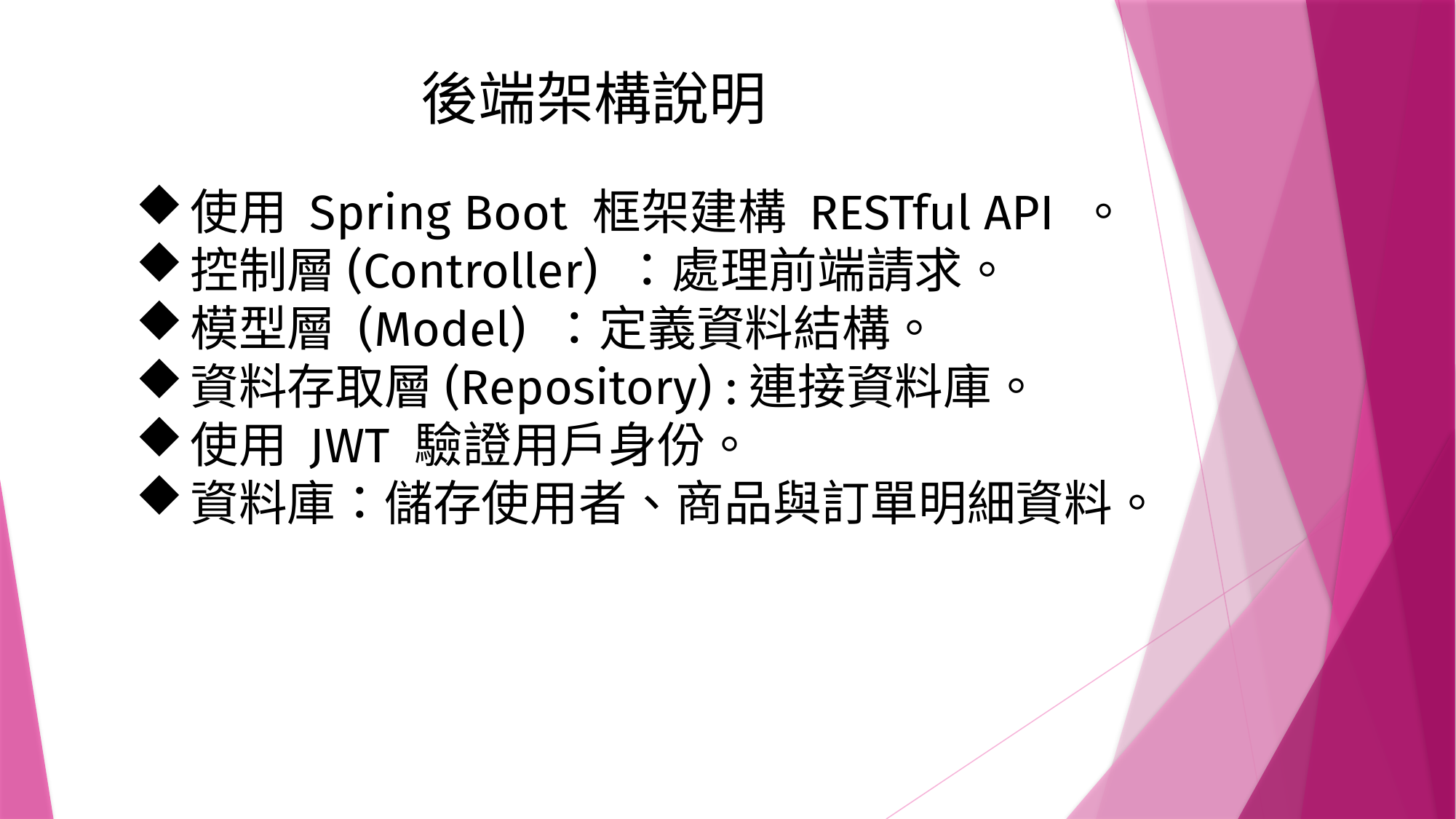

# 後端架構說明
使用 Spring Boot 框架建構 RESTful API 。
控制層(Controller) ：處理前端請求。
模型層 (Model) ：定義資料結構。
資料存取層(Repository) :連接資料庫。
使用 JWT 驗證用戶身份。
資料庫：儲存使用者、商品與訂單明細資料。